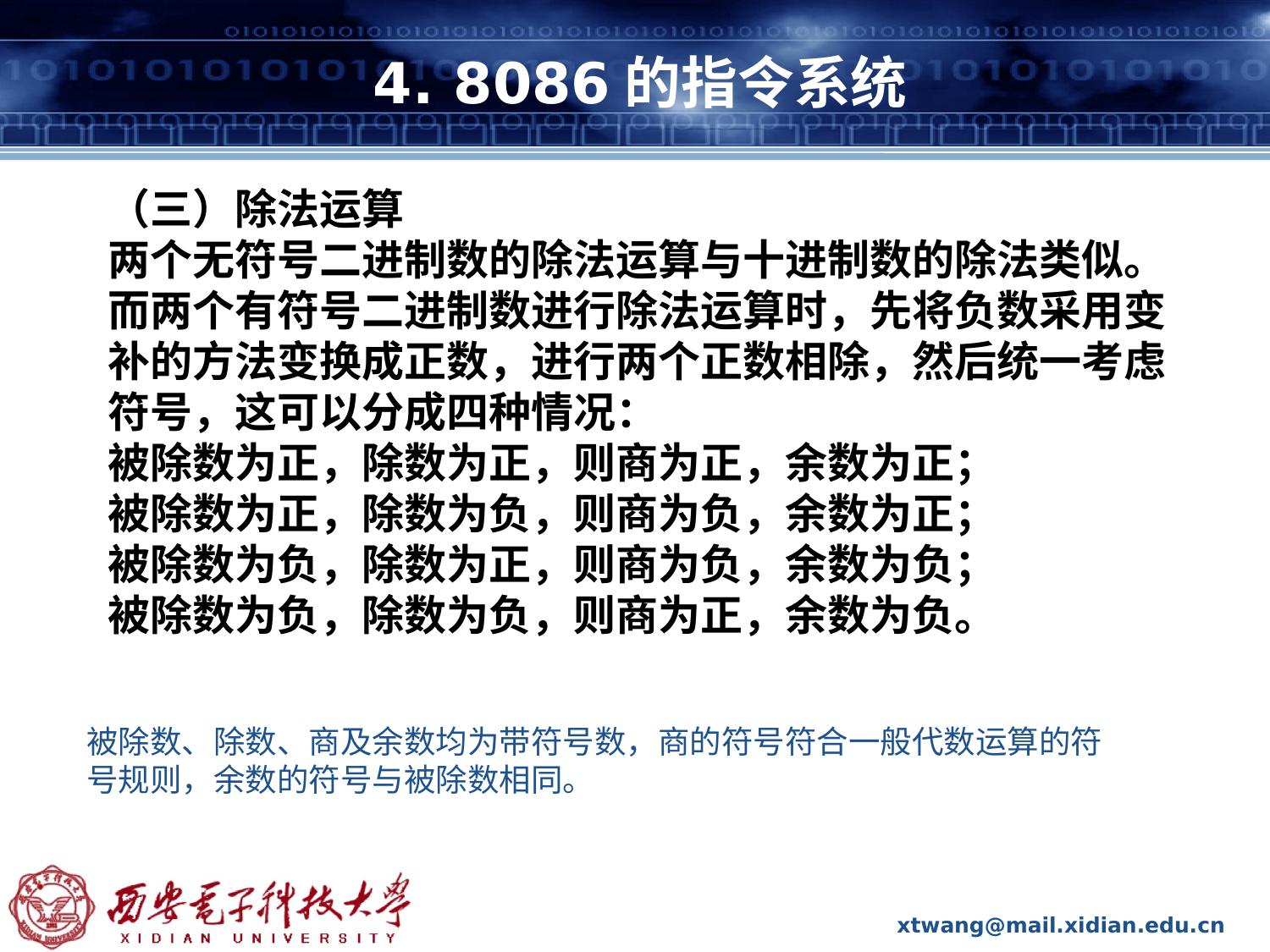

# 4. 8086的指令系统
（三）除法运算
两个无符号二进制数的除法运算与十进制数的除法类似。而两个有符号二进制数进行除法运算时，先将负数采用变补的方法变换成正数，进行两个正数相除，然后统一考虑符号，这可以分成四种情况：
被除数为正，除数为正，则商为正，余数为正；
被除数为正，除数为负，则商为负，余数为正；
被除数为负，除数为正，则商为负，余数为负；
被除数为负，除数为负，则商为正，余数为负。
被除数、除数、商及余数均为带符号数，商的符号符合一般代数运算的符号规则，余数的符号与被除数相同。